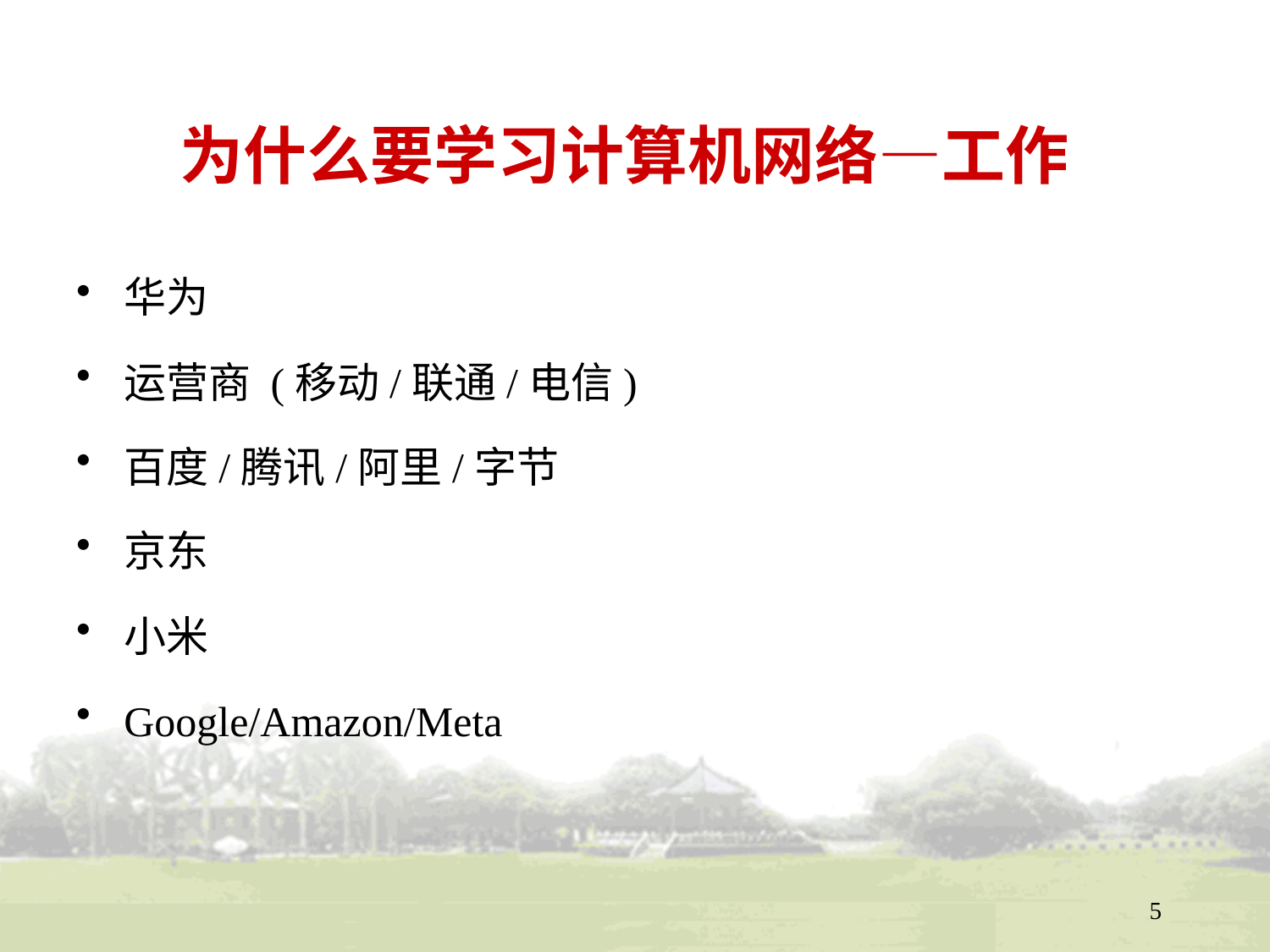

# 为什么要学习计算机网络—工作
华为
运营商 (移动/联通/电信)
百度/腾讯/阿里/字节
京东
小米
Google/Amazon/Meta
5